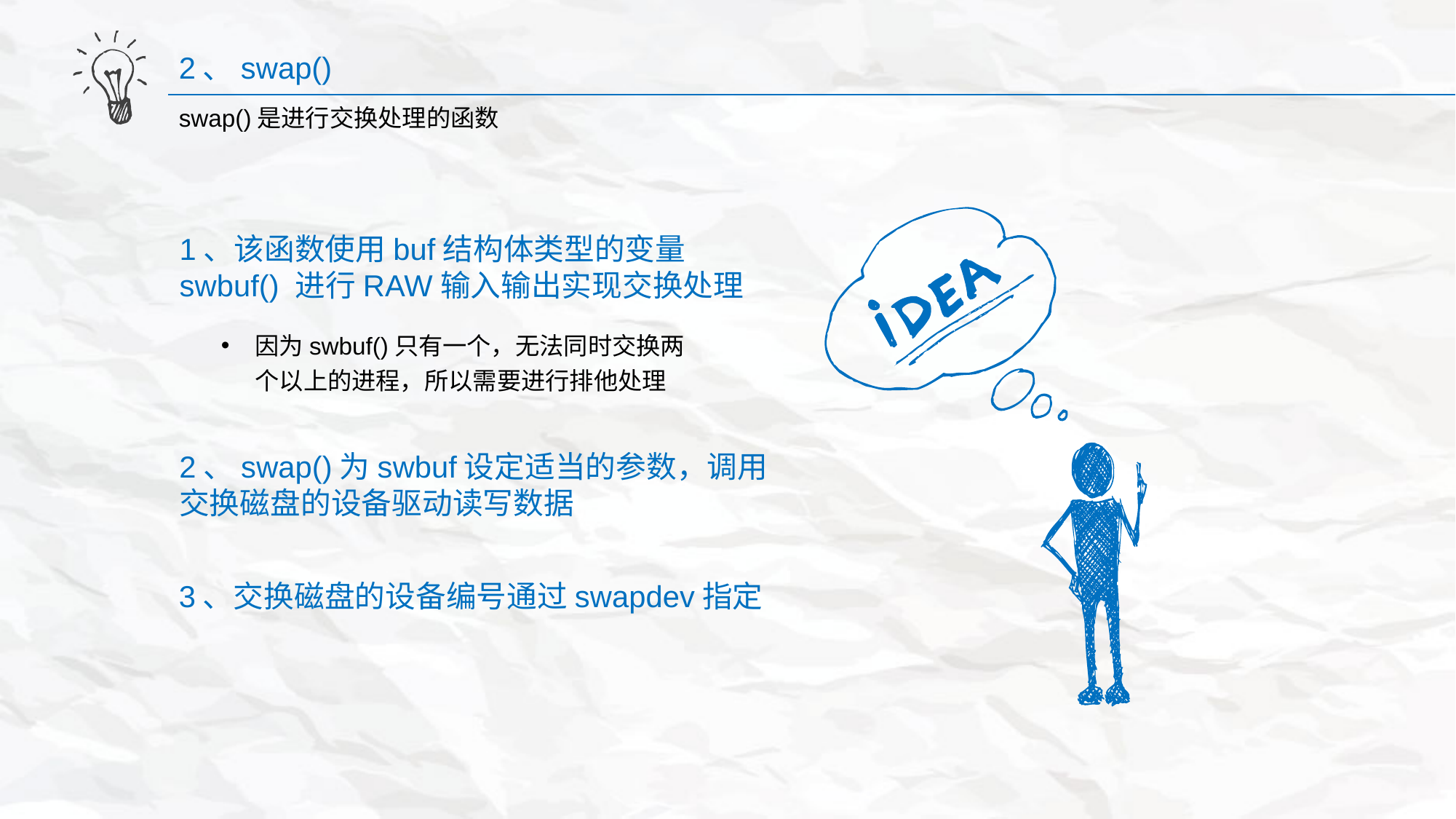

2、swap()
swap()是进行交换处理的函数

1、该函数使用buf结构体类型的变量swbuf() 进行RAW输入输出实现交换处理
因为swbuf()只有一个，无法同时交换两个以上的进程，所以需要进行排他处理
2、swap()为swbuf设定适当的参数，调用交换磁盘的设备驱动读写数据
3、交换磁盘的设备编号通过swapdev指定